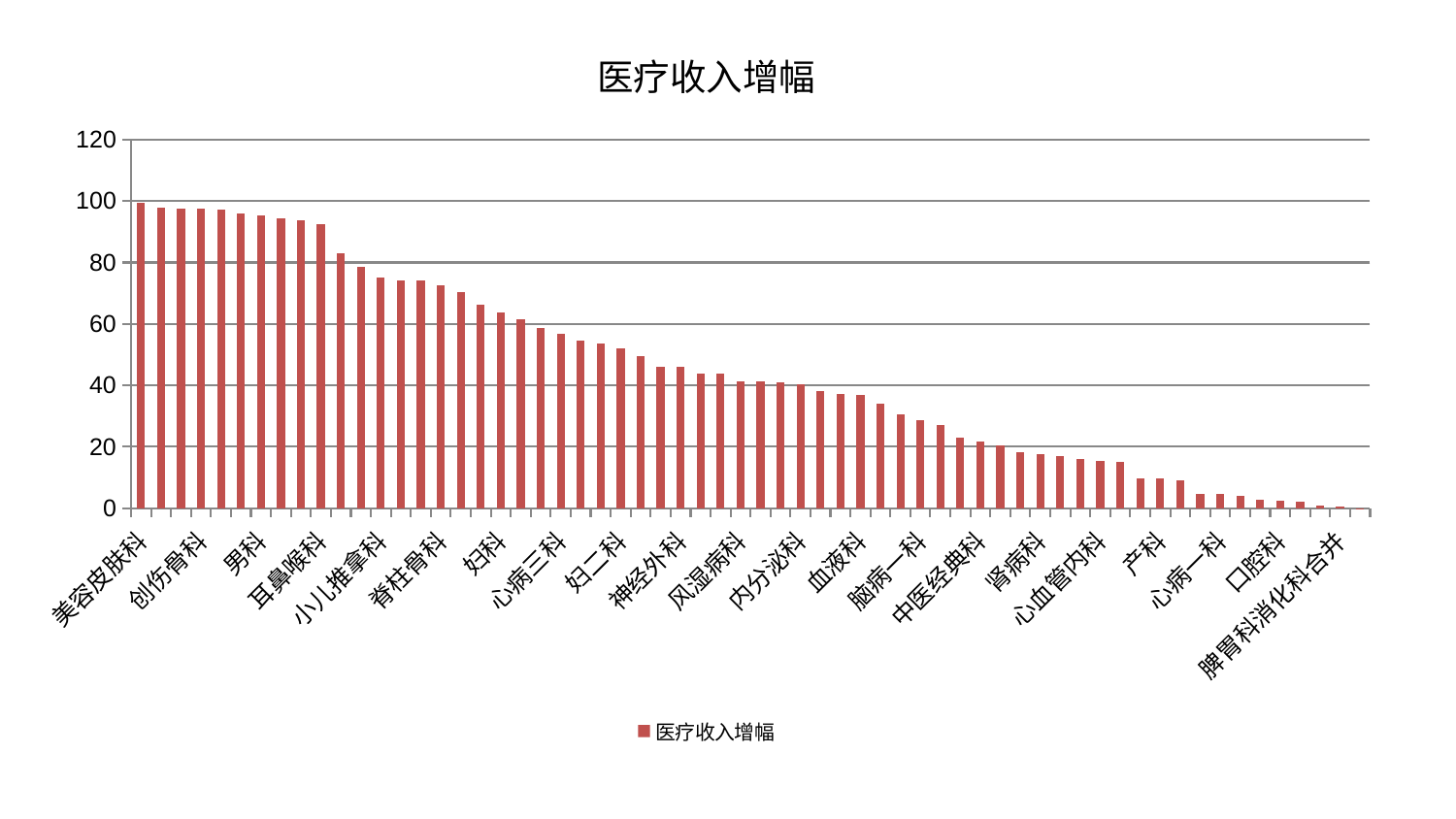

### Chart: 医疗收入增幅

| Category | 医疗收入增幅 |
|---|---|
| 美容皮肤科 | 99.47816578604332 |
| 骨科 | 97.94061779301624 |
| 运动损伤骨科 | 97.67533770047756 |
| 创伤骨科 | 97.57841484475847 |
| 小儿骨科 | 97.15244778802345 |
| 胸外科 | 95.90993027515206 |
| 男科 | 95.33491532109315 |
| 脑病二科 | 94.47622432841258 |
| 显微骨科 | 93.75325469798727 |
| 耳鼻喉科 | 92.37575380313952 |
| 儿科 | 82.98088143204619 |
| 关节骨科 | 78.57756540058152 |
| 小儿推拿科 | 75.05919999481998 |
| 肿瘤内科 | 74.27141593454219 |
| 泌尿外科 | 74.2041963734285 |
| 脊柱骨科 | 72.6538423736778 |
| 周围血管科 | 70.39811088209854 |
| 眼科 | 66.43115322970546 |
| 妇科 | 63.72849777669592 |
| 脾胃病科 | 61.52876408536645 |
| 心病四科 | 58.56662592272694 |
| 心病三科 | 56.756387014648354 |
| 妇科妇二科合并 | 54.43935947313092 |
| 乳腺甲状腺外科 | 53.62934489001467 |
| 妇二科 | 51.925323435637225 |
| 东区肾病科 | 49.38921895246664 |
| 中医外治中心 | 46.10458555073531 |
| 神经外科 | 45.94669354115331 |
| 西区重症医学科 | 43.77698937350998 |
| 重症医学科 | 43.76895427227498 |
| 风湿病科 | 41.22637004260634 |
| 推拿科 | 41.20234494113917 |
| 皮肤科 | 40.94966896490537 |
| 内分泌科 | 40.29828628692249 |
| 身心医学科 | 38.02280115253789 |
| 肛肠科 | 37.12550768947762 |
| 血液科 | 36.82882894744104 |
| 肝病科 | 33.99531079126077 |
| 治未病中心 | 30.474734911887126 |
| 脑病一科 | 28.62401953501339 |
| 微创骨科 | 27.05340746811693 |
| 医院 | 22.98435719364571 |
| 中医经典科 | 21.628832152948753 |
| 肝胆外科 | 20.623054954172517 |
| 呼吸内科 | 18.393328726779945 |
| 肾病科 | 17.64124910013325 |
| 老年医学科 | 16.92533136284753 |
| 肾脏内科 | 15.998445521391535 |
| 心血管内科 | 15.568876071849624 |
| 心病二科 | 15.022636874144446 |
| 针灸科 | 9.757416601134562 |
| 产科 | 9.639939076717607 |
| 综合内科 | 9.20738755079098 |
| 普通外科 | 4.809927565031424 |
| 心病一科 | 4.585458924348518 |
| 脑病三科 | 4.195029174945875 |
| 东区重症医学科 | 2.6469755370910786 |
| 口腔科 | 2.492070076365449 |
| 消化内科 | 2.1911730930612494 |
| 神经内科 | 1.0142701666590037 |
| 脾胃科消化科合并 | 0.5241309252894899 |
| 康复科 | 0.06062284545644836 |
89